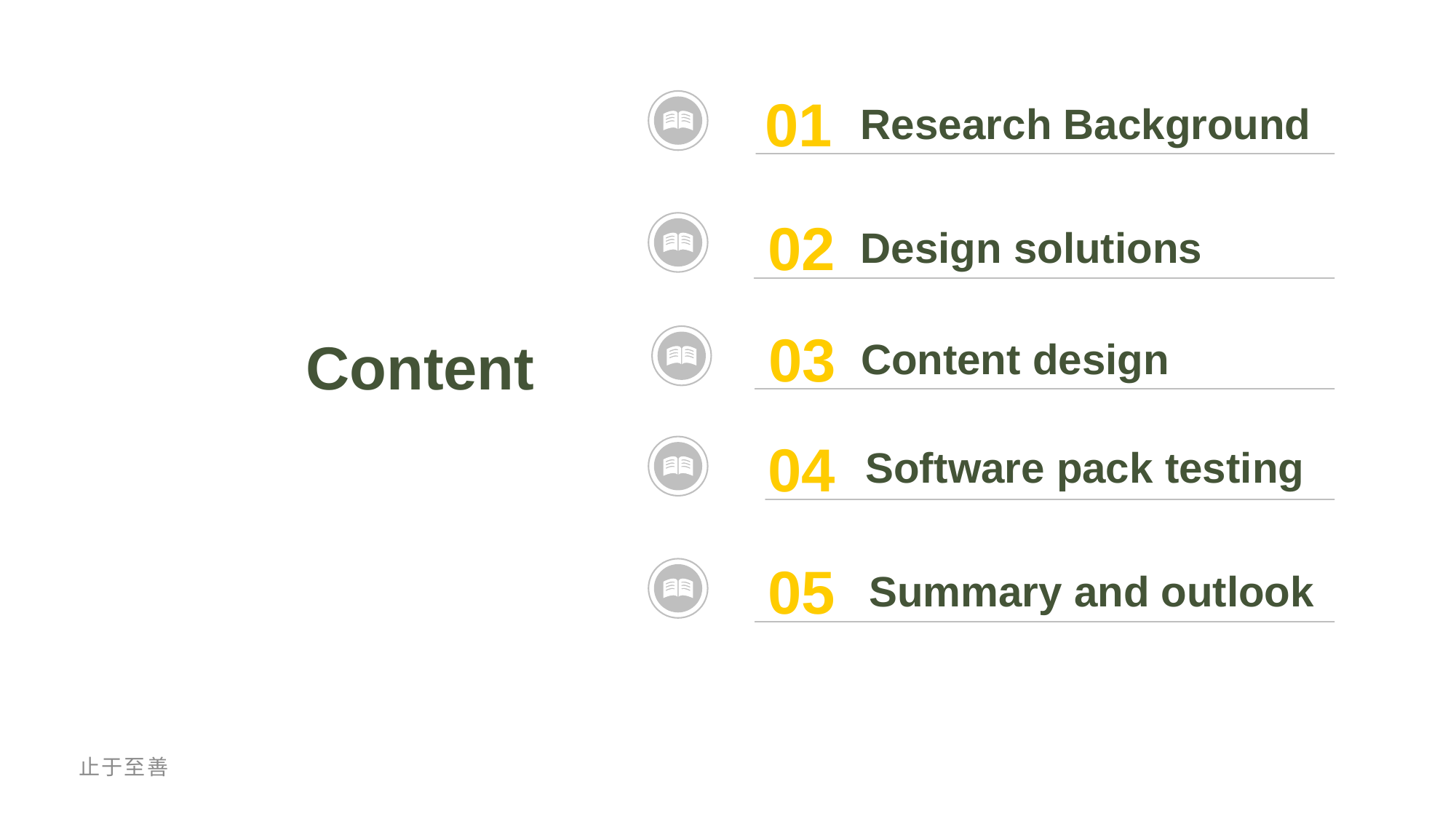

01
01

Research Background
02
02

Design solutions
03
03
Content

Content design
04
04
Software pack testing

05
05

Summary and outlook

止于至善